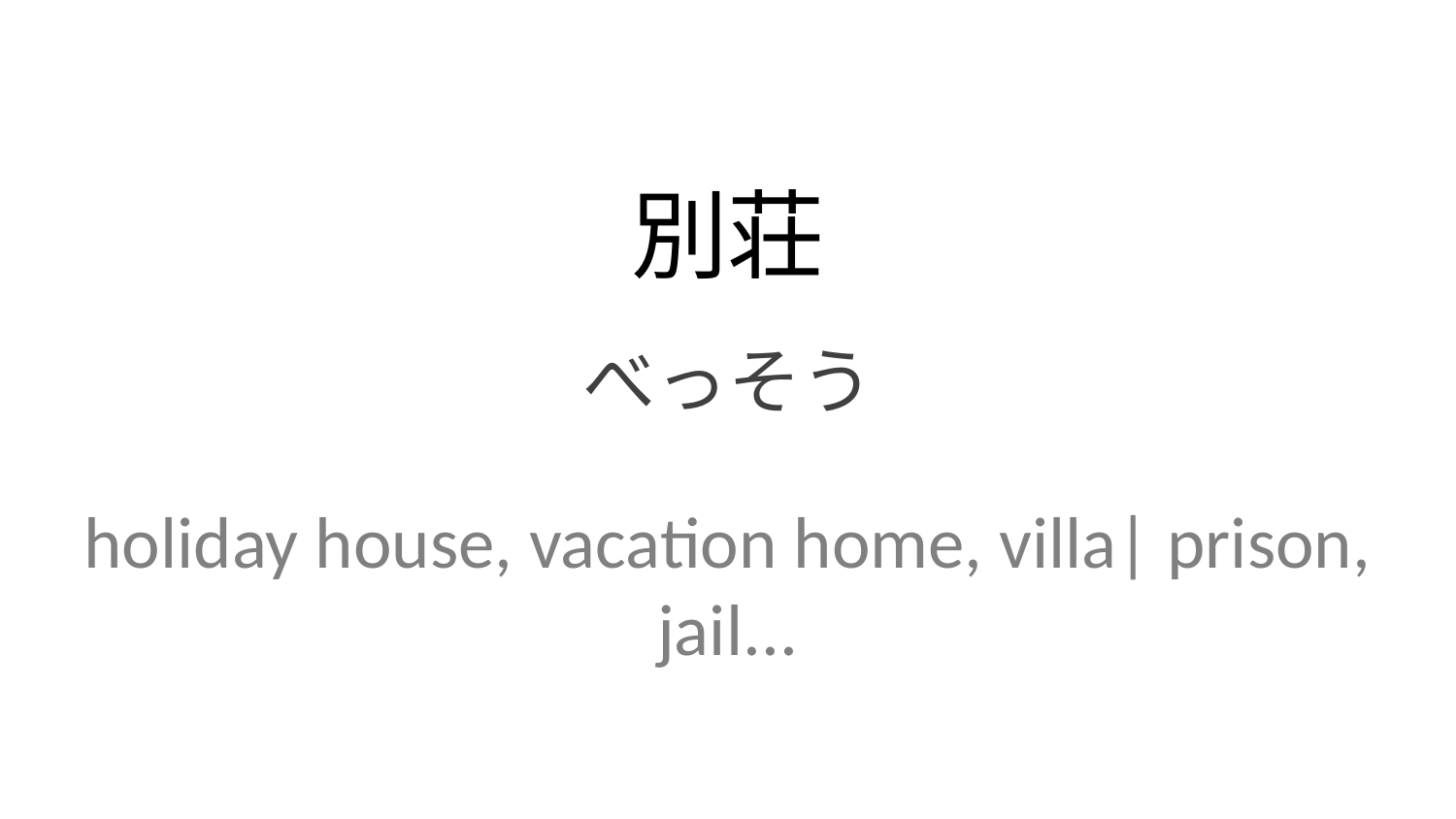

別荘

べっそう
holiday house, vacation home, villa| prison, jail...